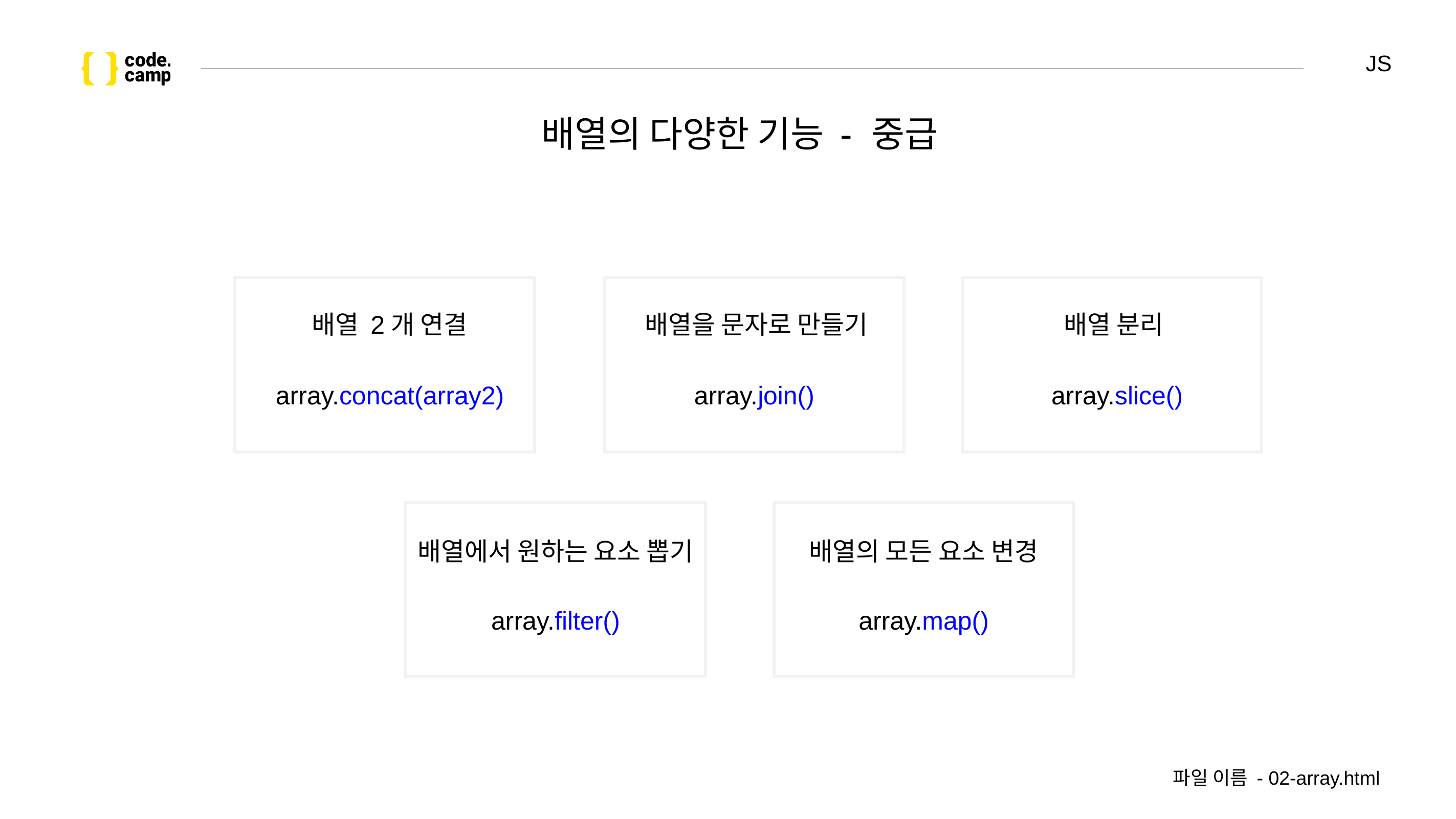

# JS

배열의 다양한 기능 - 중급

배열 2개 연결
배열을 문자로 만들기
배열 분리
array.concat(array2)
array.join()
array.slice()

배열에서 원하는 요소 뽑기
배열의 모든 요소 변경
array.filter()
array.map()
파일 이름 - 02-array.html